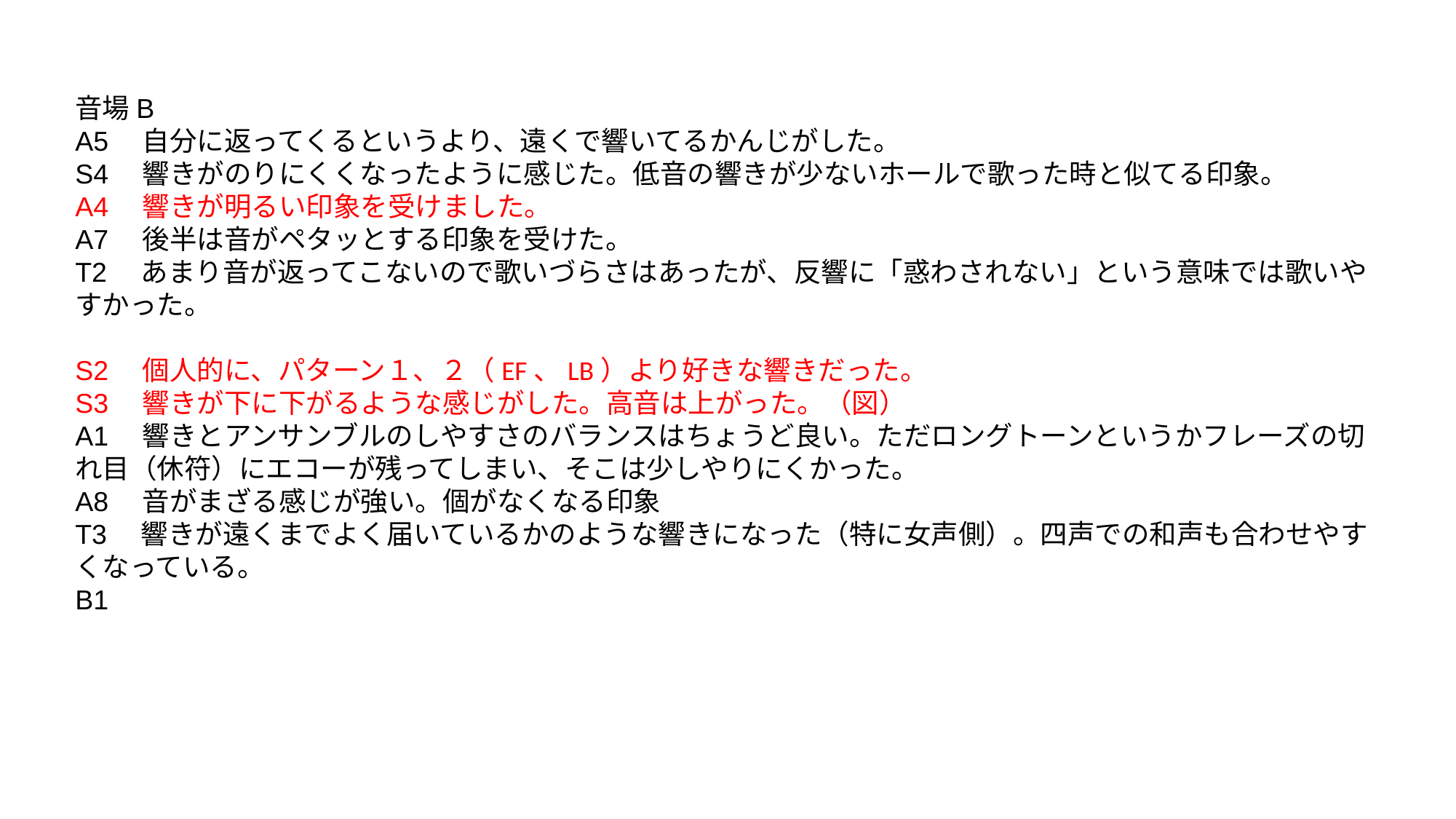

音場B
A5　自分に返ってくるというより、遠くで響いてるかんじがした。
S4　響きがのりにくくなったように感じた。低音の響きが少ないホールで歌った時と似てる印象。
A4　響きが明るい印象を受けました。
A7　後半は音がペタッとする印象を受けた。
T2　あまり音が返ってこないので歌いづらさはあったが、反響に「惑わされない」という意味では歌いやすかった。

S2　個人的に、パターン１、２（EF、LB）より好きな響きだった。
S3　響きが下に下がるような感じがした。高音は上がった。（図）
A1　響きとアンサンブルのしやすさのバランスはちょうど良い。ただロングトーンというかフレーズの切れ目（休符）にエコーが残ってしまい、そこは少しやりにくかった。
A8　音がまざる感じが強い。個がなくなる印象
T3　響きが遠くまでよく届いているかのような響きになった（特に女声側）。四声での和声も合わせやすくなっている。
B1